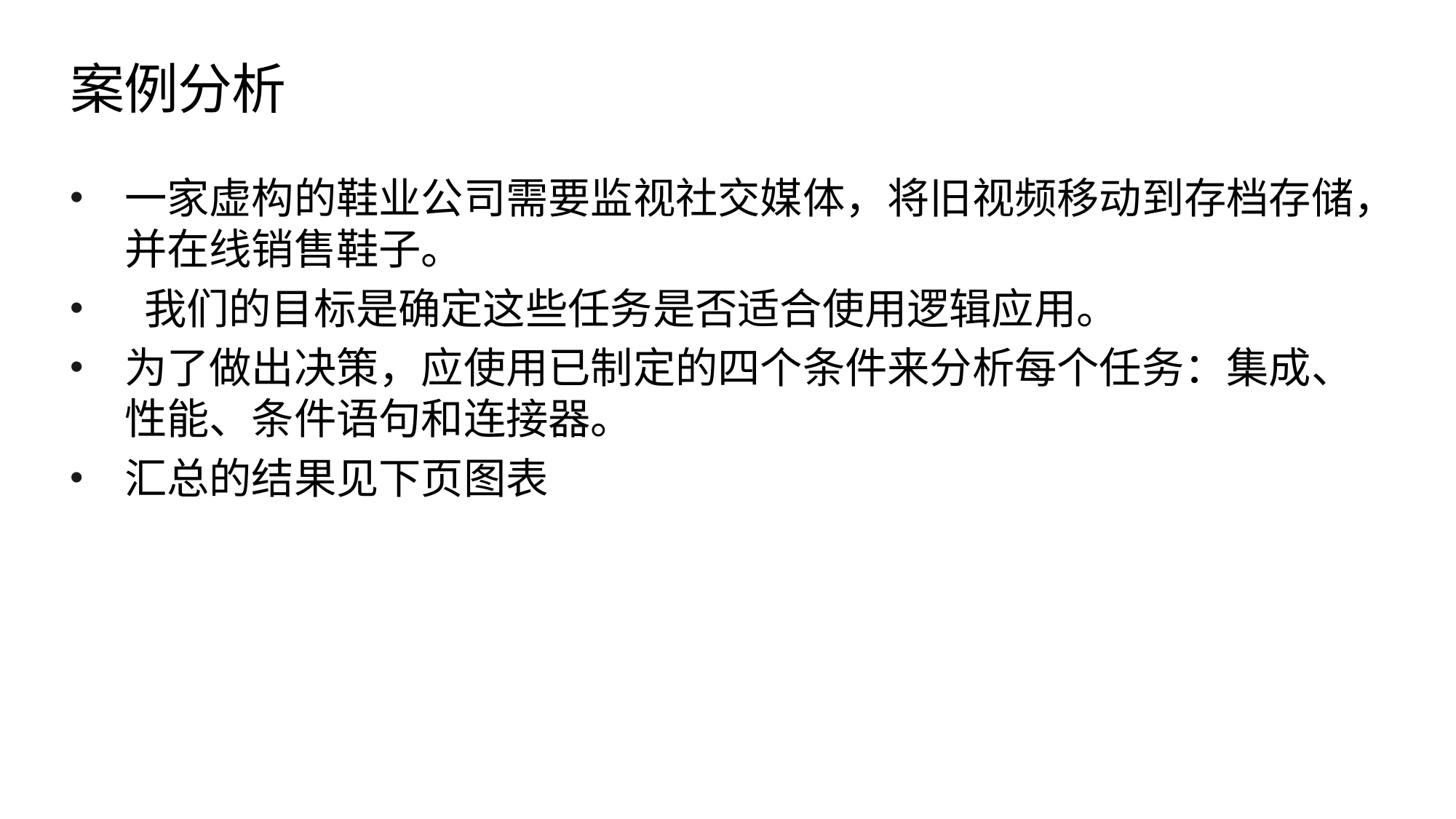

# 案例分析
一家虚构的鞋业公司需要监视社交媒体，将旧视频移动到存档存储，并在线销售鞋子。
 我们的目标是确定这些任务是否适合使用逻辑应用。
为了做出决策，应使用已制定的四个条件来分析每个任务：集成、性能、条件语句和连接器。
汇总的结果见下页图表